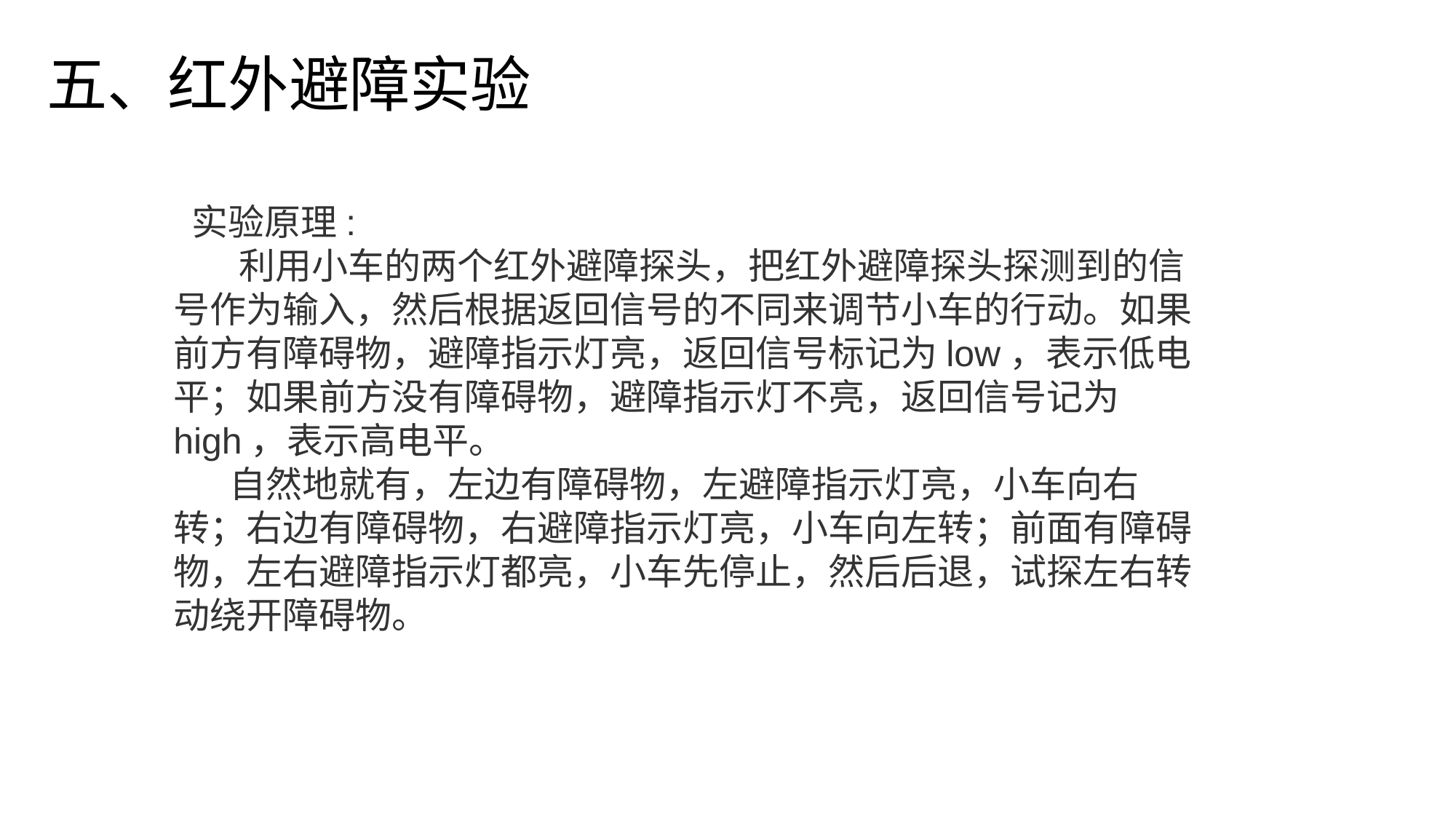

# 五、红外避障实验
 实验原理:
      利用小车的两个红外避障探头，把红外避障探头探测到的信号作为输入，然后根据返回信号的不同来调节小车的行动。如果前方有障碍物，避障指示灯亮，返回信号标记为low，表示低电平；如果前方没有障碍物，避障指示灯不亮，返回信号记为high，表示高电平。
     自然地就有，左边有障碍物，左避障指示灯亮，小车向右转；右边有障碍物，右避障指示灯亮，小车向左转；前面有障碍物，左右避障指示灯都亮，小车先停止，然后后退，试探左右转动绕开障碍物。